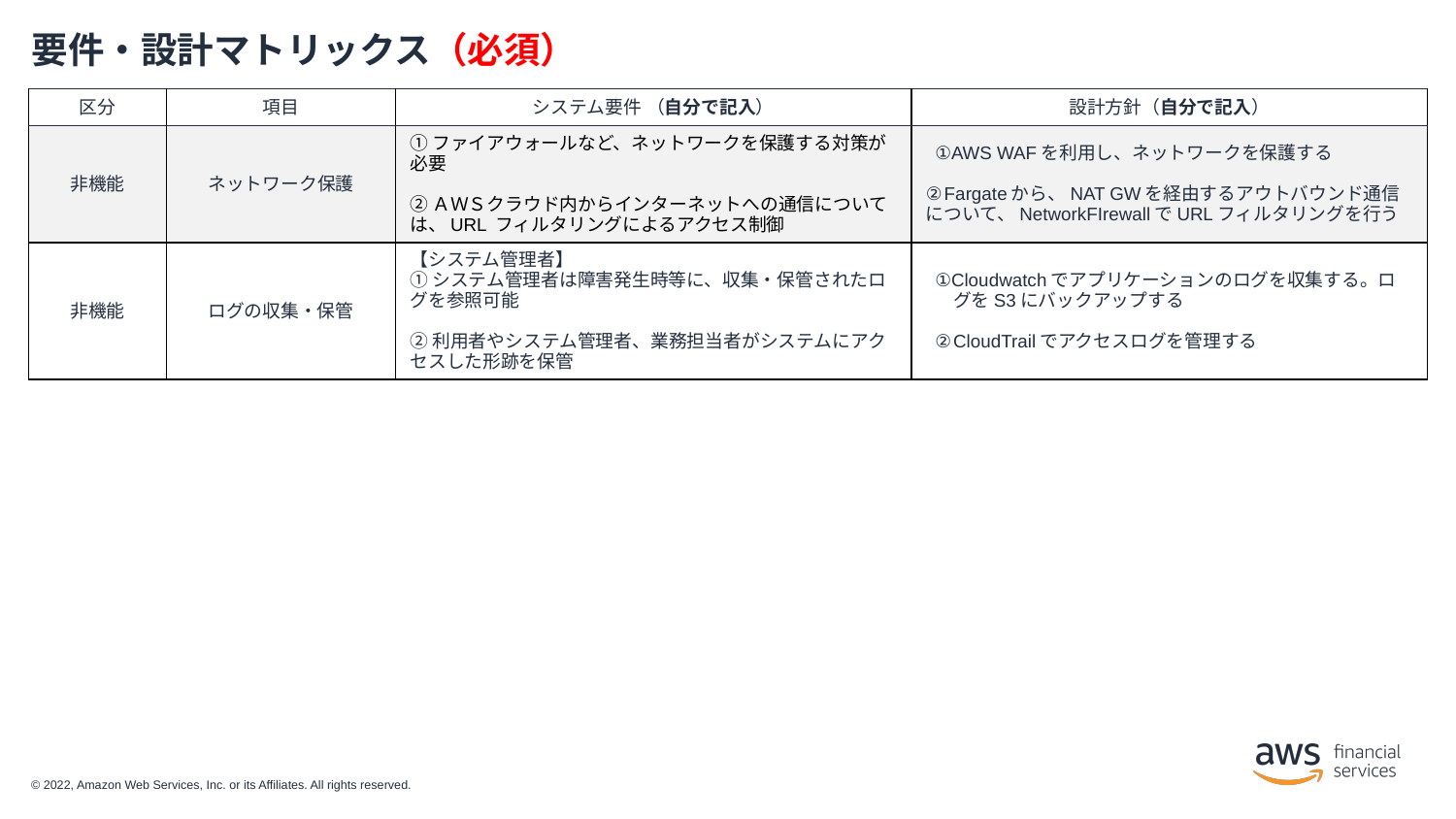

# 要件・設計マトリックス（必須）
| 区分 | 項目 | システム要件 （自分で記入） | 設計方針（自分で記入） |
| --- | --- | --- | --- |
| 非機能 | ネットワーク保護 | ①ファイアウォールなど、ネットワークを保護する対策が必要 ②ＡＷＳクラウド内からインターネットへの通信については、URL フィルタリングによるアクセス制御 | ①AWS WAFを利用し、ネットワークを保護する ②Fargateから、NAT GWを経由するアウトバウンド通信について、NetworkFIrewallでURLフィルタリングを行う |
| 非機能 | ログの収集・保管 | 【システム管理者】 ①システム管理者は障害発生時等に、収集・保管されたログを参照可能 ②利用者やシステム管理者、業務担当者がシステムにアクセスした形跡を保管 | ①Cloudwatchでアプリケーションのログを収集する。ログをS3にバックアップする ②CloudTrailでアクセスログを管理する |